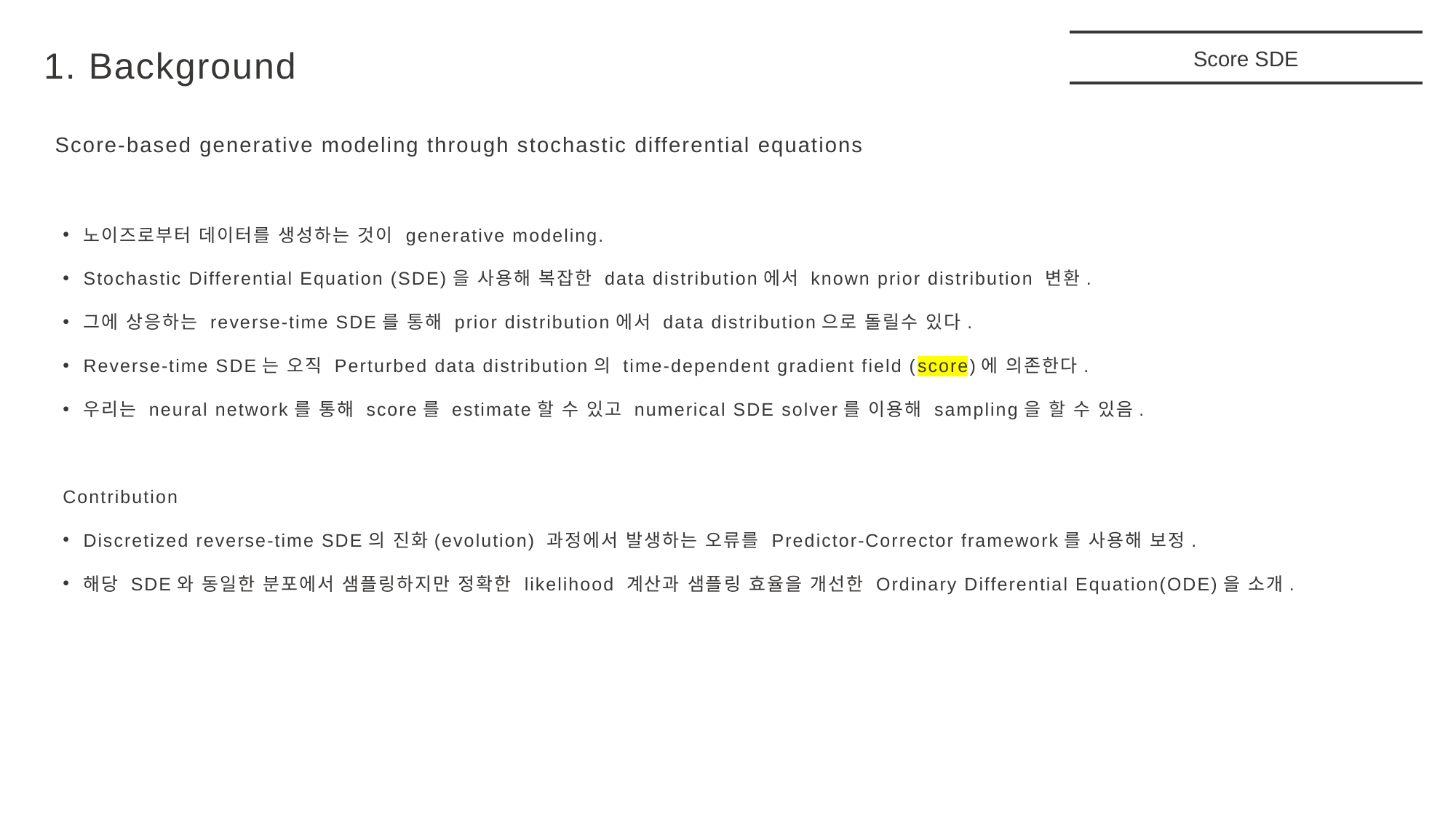

1. Background
Score SDE
Score-based generative modeling through stochastic differential equations
노이즈로부터 데이터를 생성하는 것이 generative modeling.
Stochastic Differential Equation (SDE)을 사용해 복잡한 data distribution에서 known prior distribution 변환.
그에 상응하는 reverse-time SDE를 통해 prior distribution에서 data distribution으로 돌릴수 있다.
Reverse-time SDE는 오직 Perturbed data distribution의 time-dependent gradient field (score)에 의존한다.
우리는 neural network를 통해 score를 estimate할 수 있고 numerical SDE solver를 이용해 sampling을 할 수 있음.

Contribution
Discretized reverse-time SDE의 진화(evolution) 과정에서 발생하는 오류를 Predictor-Corrector framework를 사용해 보정.
해당 SDE와 동일한 분포에서 샘플링하지만 정확한 likelihood 계산과 샘플링 효율을 개선한 Ordinary Differential Equation(ODE)을 소개.